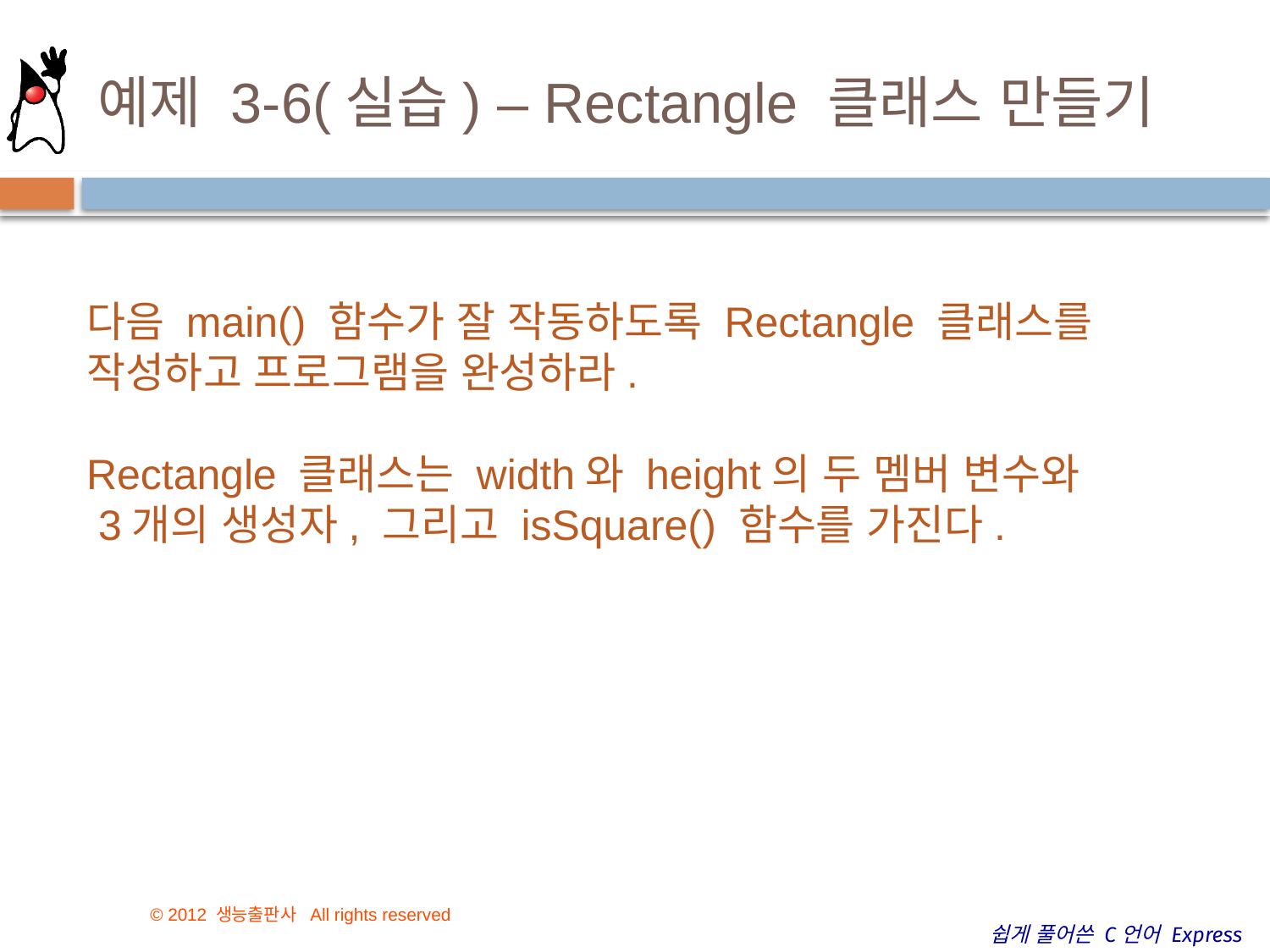

# 예제 3-6(실습) – Rectangle 클래스 만들기
다음 main() 함수가 잘 작동하도록 Rectangle 클래스를 작성하고 프로그램을 완성하라.

Rectangle 클래스는 width와 height의 두 멤버 변수와
 3개의 생성자, 그리고 isSquare() 함수를 가진다.